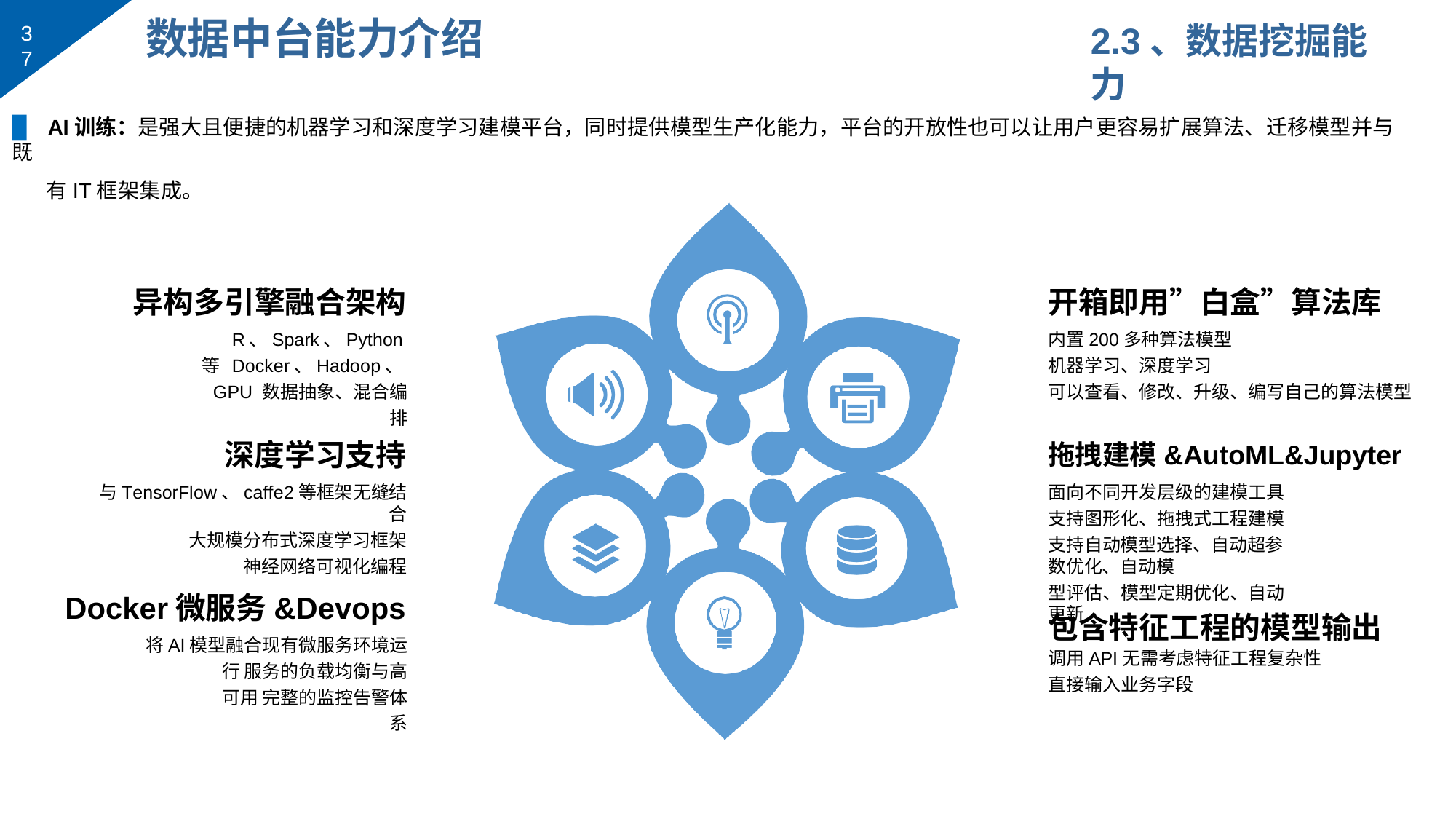

# 数据中台能力介绍
2.3、数据挖掘能力
37
▉	AI训练：是强大且便捷的机器学习和深度学习建模平台，同时提供模型生产化能力，平台的开放性也可以让用户更容易扩展算法、迁移模型并与既
有IT框架集成。

异构多引擎融合架构
R、Spark、Python等  Docker、Hadoop、GPU 数据抽象、混合编排
开箱即用”白盒”算法库
内置200多种算法模型
机器学习、深度学习
可以查看、修改、升级、编写自己的算法模型
深度学习支持
与TensorFlow、caffe2等框架无缝结合
大规模分布式深度学习框架 神经网络可视化编程
拖拽建模&AutoML&Jupyter
面向不同开发层级的建模工具 支持图形化、拖拽式工程建模
支持自动模型选择、自动超参数优化、自动模
型评估、模型定期优化、自动更新
Docker微服务&Devops
将AI模型融合现有微服务环境运行 服务的负载均衡与高可用 完整的监控告警体系
包含特征工程的模型输出
调用API无需考虑特征工程复杂性
直接输入业务字段